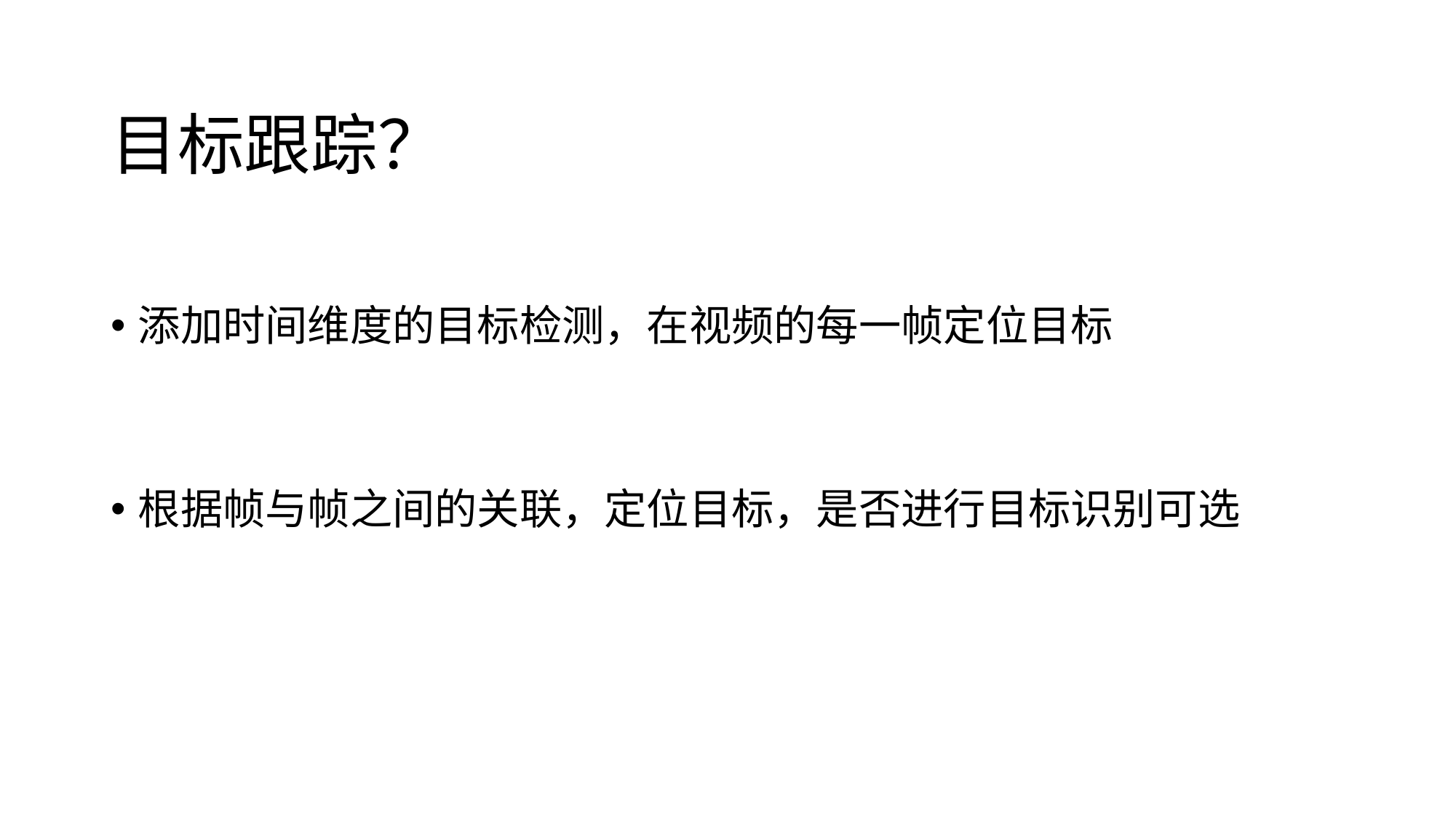

# 目标跟踪？
添加时间维度的目标检测，在视频的每一帧定位目标

根据帧与帧之间的关联，定位目标，是否进行目标识别可选